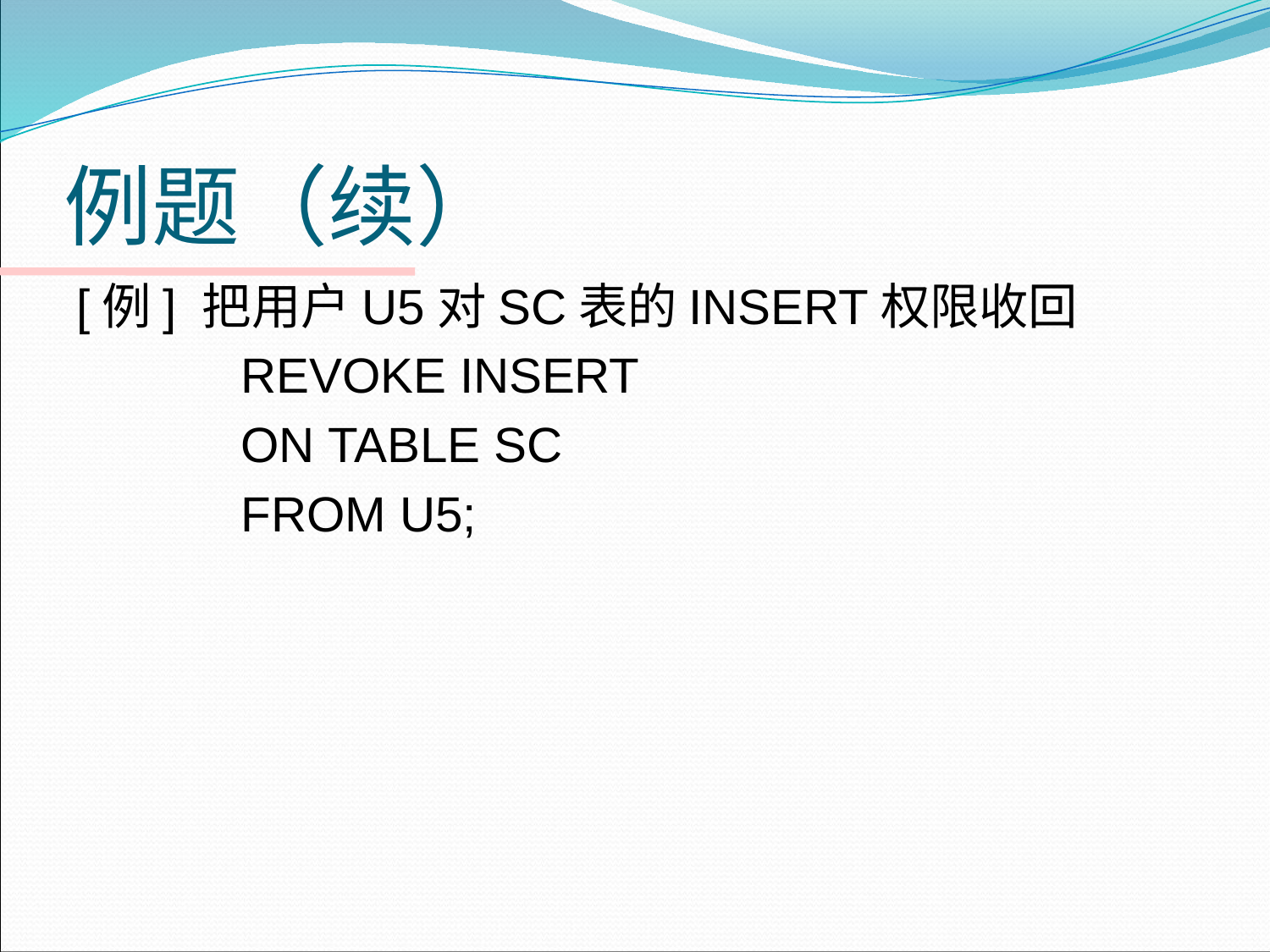

# 例题（续）
[例] 把用户U5对SC表的INSERT权限收回
		REVOKE INSERT
		ON TABLE SC
		FROM U5;

472